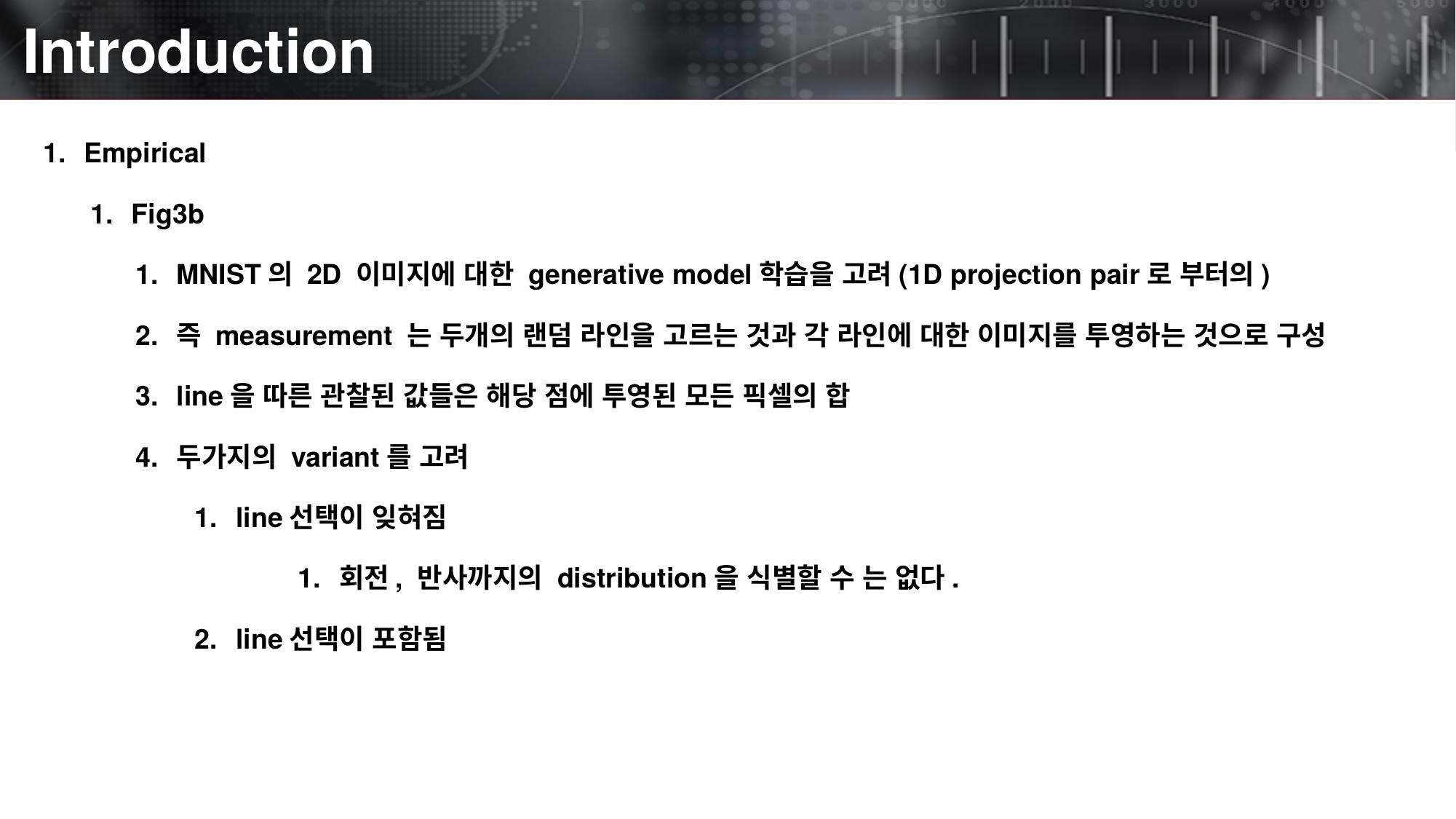

# Introduction
Empirical
Fig3b
MNIST의 2D 이미지에 대한 generative model학습을 고려(1D projection pair로 부터의)
즉 measurement 는 두개의 랜덤 라인을 고르는 것과 각 라인에 대한 이미지를 투영하는 것으로 구성
line을 따른 관찰된 값들은 해당 점에 투영된 모든 픽셀의 합
두가지의 variant를 고려
line선택이 잊혀짐
회전, 반사까지의 distribution을 식별할 수 는 없다.
line선택이 포함됨